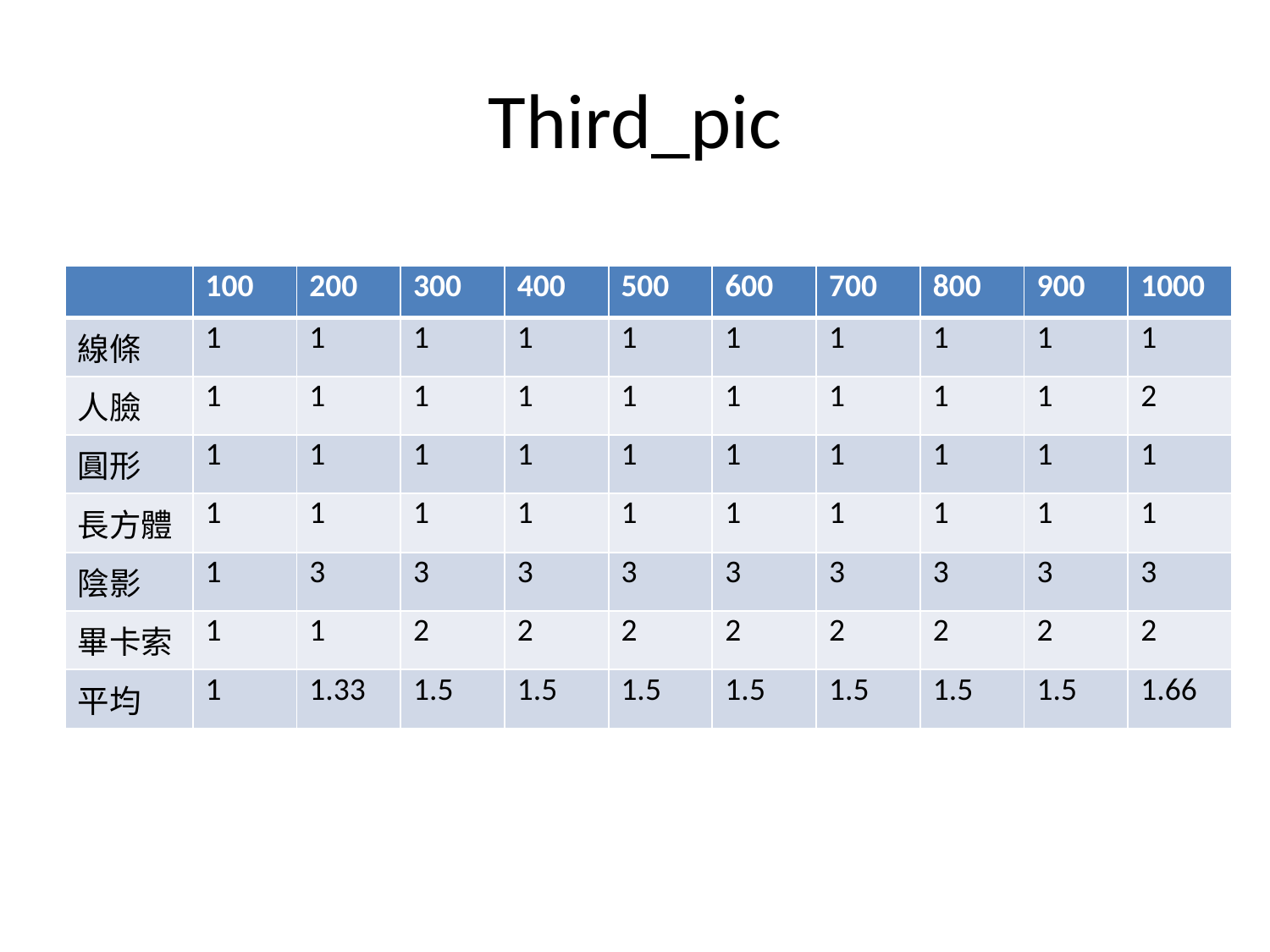

# Third_pic
|  | 100 | 200 | 300 | 400 | 500 | 600 | 700 | 800 | 900 | 1000 |
| --- | --- | --- | --- | --- | --- | --- | --- | --- | --- | --- |
| 線條 | 1 | 1 | 1 | 1 | 1 | 1 | 1 | 1 | 1 | 1 |
| 人臉 | 1 | 1 | 1 | 1 | 1 | 1 | 1 | 1 | 1 | 2 |
| 圓形 | 1 | 1 | 1 | 1 | 1 | 1 | 1 | 1 | 1 | 1 |
| 長方體 | 1 | 1 | 1 | 1 | 1 | 1 | 1 | 1 | 1 | 1 |
| 陰影 | 1 | 3 | 3 | 3 | 3 | 3 | 3 | 3 | 3 | 3 |
| 畢卡索 | 1 | 1 | 2 | 2 | 2 | 2 | 2 | 2 | 2 | 2 |
| 平均 | 1 | 1.33 | 1.5 | 1.5 | 1.5 | 1.5 | 1.5 | 1.5 | 1.5 | 1.66 |